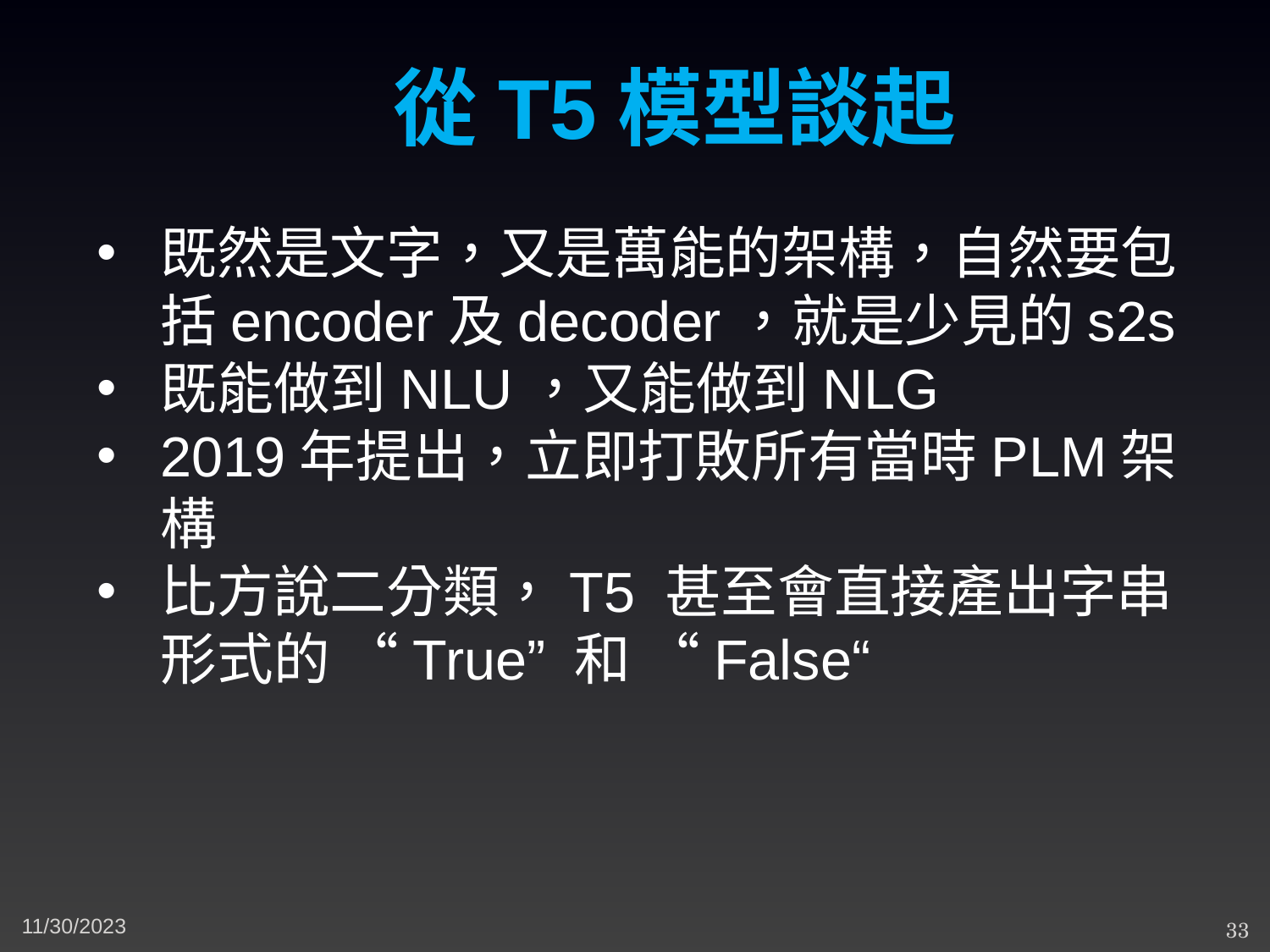

從T5模型談起
既然是文字，又是萬能的架構，自然要包括encoder及decoder，就是少見的s2s
既能做到NLU，又能做到NLG
2019年提出，立即打敗所有當時PLM架構
比方說二分類，T5 甚至會直接產出字串形式的 “True” 和 “False“
11/30/2023
33